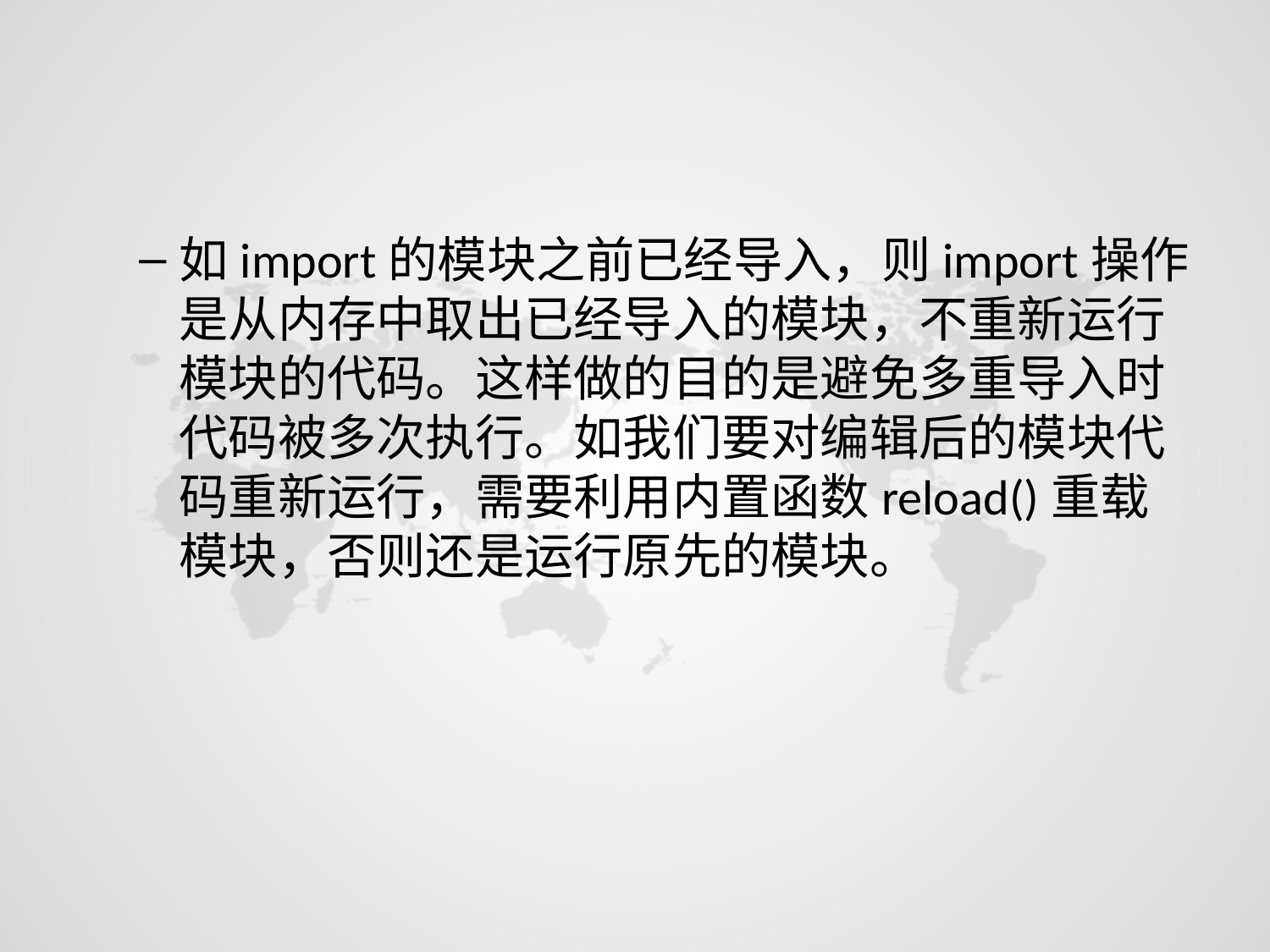

#
如import的模块之前已经导入，则import操作是从内存中取出已经导入的模块，不重新运行模块的代码。这样做的目的是避免多重导入时代码被多次执行。如我们要对编辑后的模块代码重新运行，需要利用内置函数reload()重载模块，否则还是运行原先的模块。